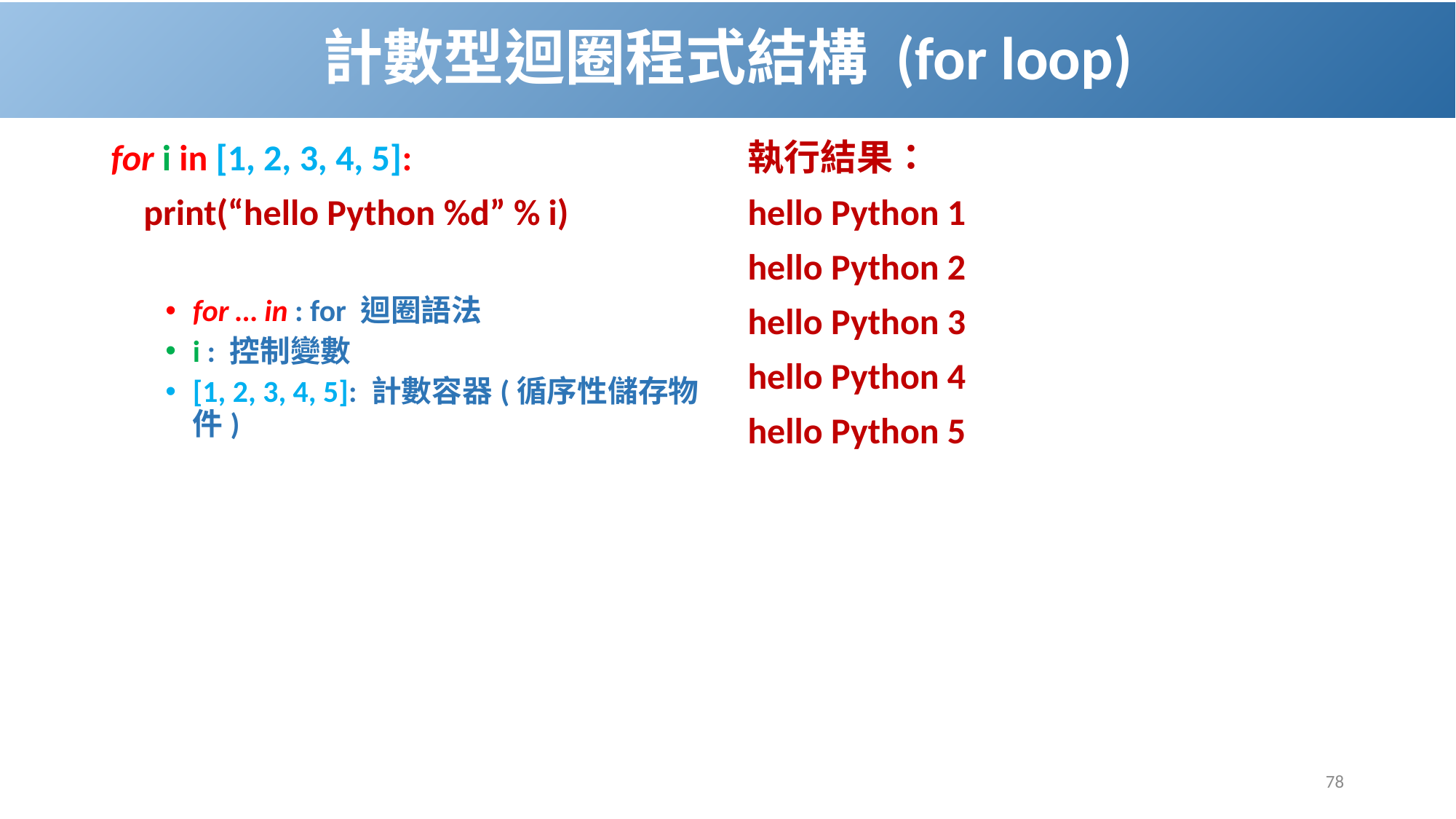

# 計數型迴圈程式結構 (for loop)
for i in [1, 2, 3, 4, 5]:
    print(“hello Python %d” % i)

for … in : for 迴圈語法
i : 控制變數
[1, 2, 3, 4, 5]: 計數容器(循序性儲存物件)
執行結果：
hello Python 1
hello Python 2
hello Python 3
hello Python 4
hello Python 5

78